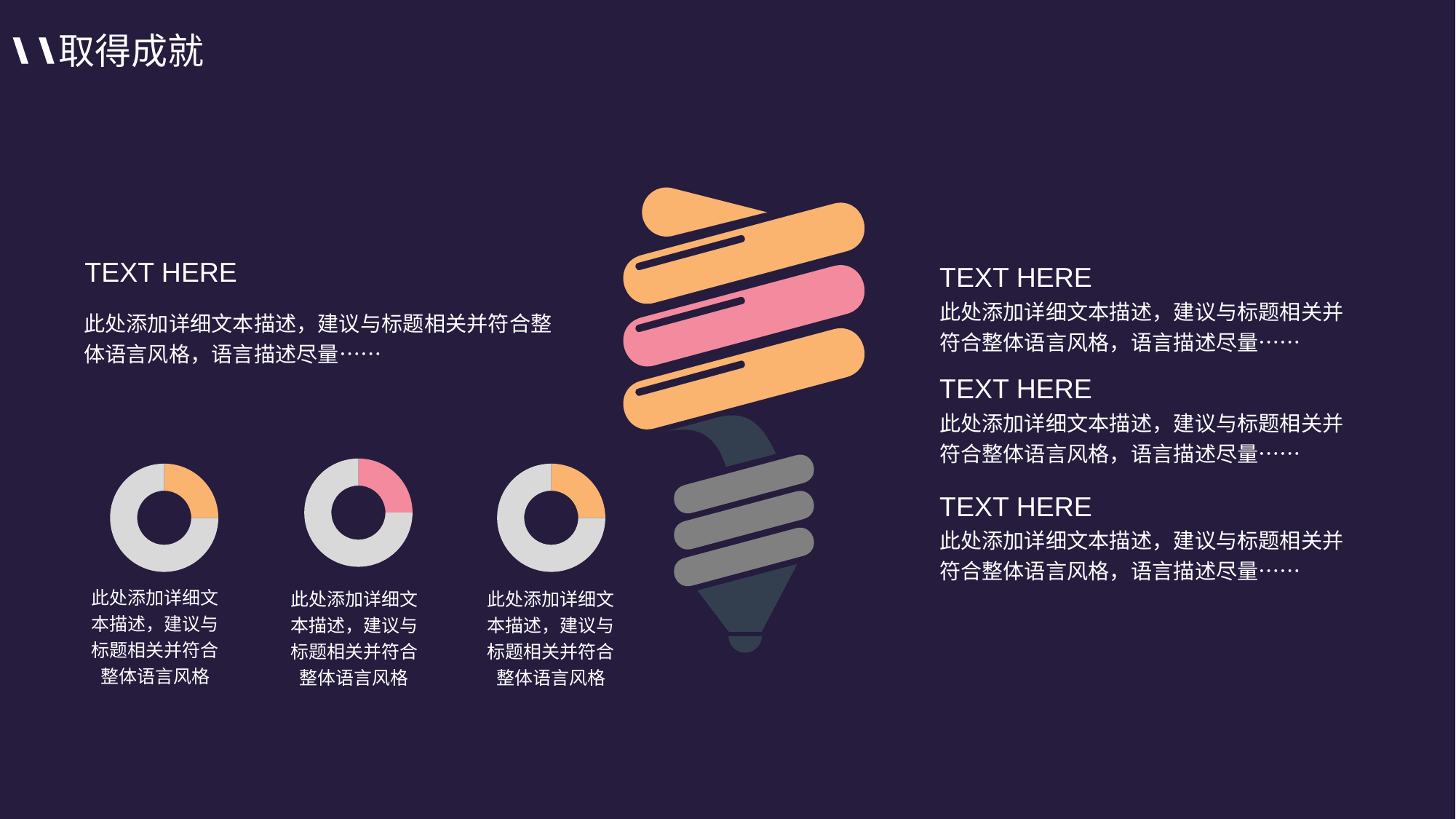

取得成就

TEXT HERE
TEXT HERE
此处添加详细文本描述，建议与标题相关并符合整体语言风格，语言描述尽量……
此处添加详细文本描述，建议与标题相关并符合整体语言风格，语言描述尽量……
TEXT HERE
此处添加详细文本描述，建议与标题相关并符合整体语言风格，语言描述尽量……

### Chart

| Category | Photoshop |
|---|---|

### Chart

| Category | Photoshop |
|---|---|

### Chart

| Category | Photoshop |
|---|---|
TEXT HERE
此处添加详细文本描述，建议与标题相关并符合整体语言风格，语言描述尽量……
此处添加详细文本描述，建议与标题相关并符合整体语言风格
此处添加详细文本描述，建议与标题相关并符合整体语言风格
此处添加详细文本描述，建议与标题相关并符合整体语言风格